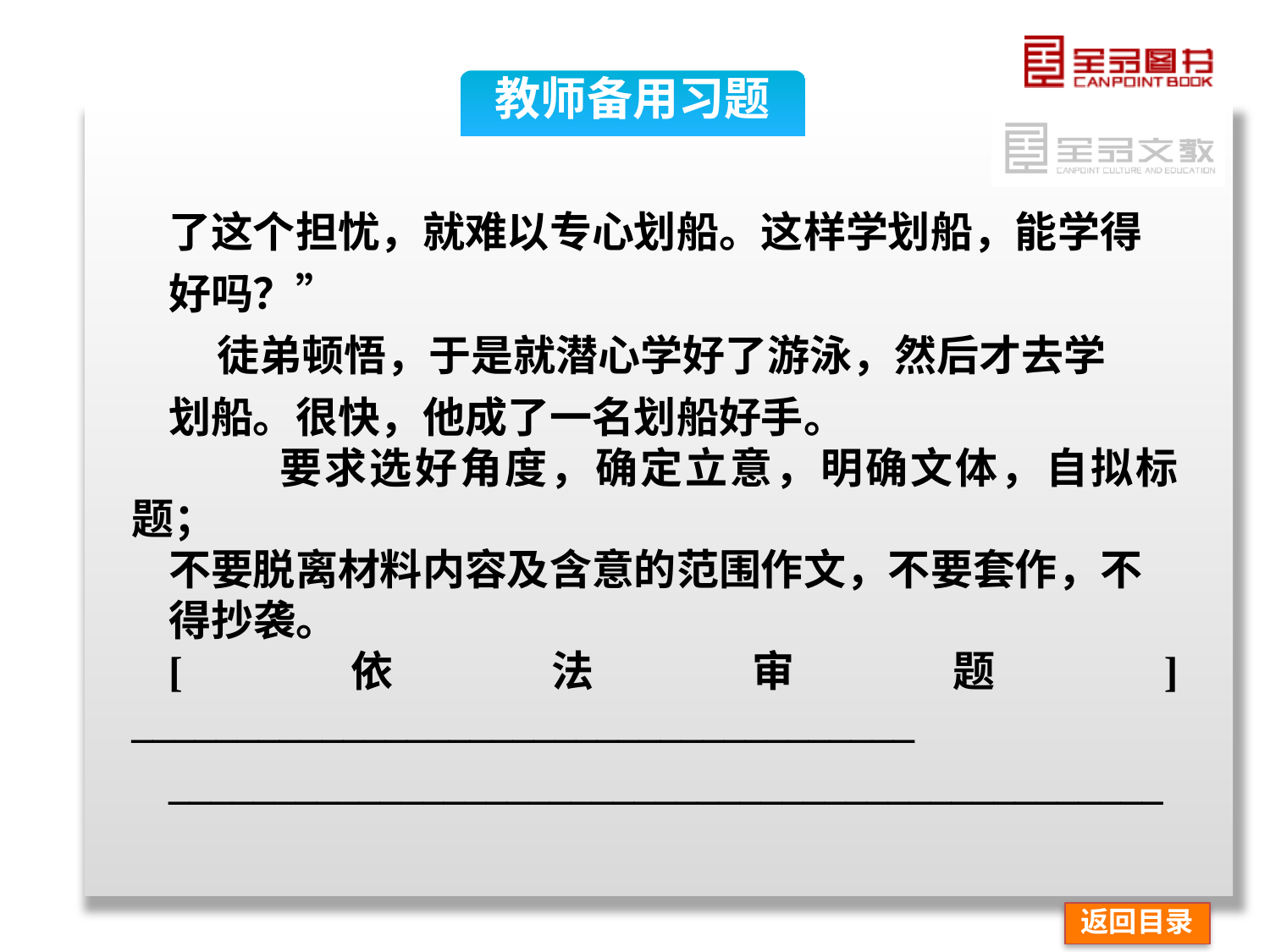

教师备用习题
了这个担忧，就难以专心划船。这样学划船，能学得
好吗？”
    徒弟顿悟，于是就潜心学好了游泳，然后才去学
划船。很快，他成了一名划船好手。
        要求选好角度，确定立意，明确文体，自拟标题；
不要脱离材料内容及含意的范围作文，不要套作，不
得抄袭。
[依法审题] _____________________________________
_______________________________________________
返回目录